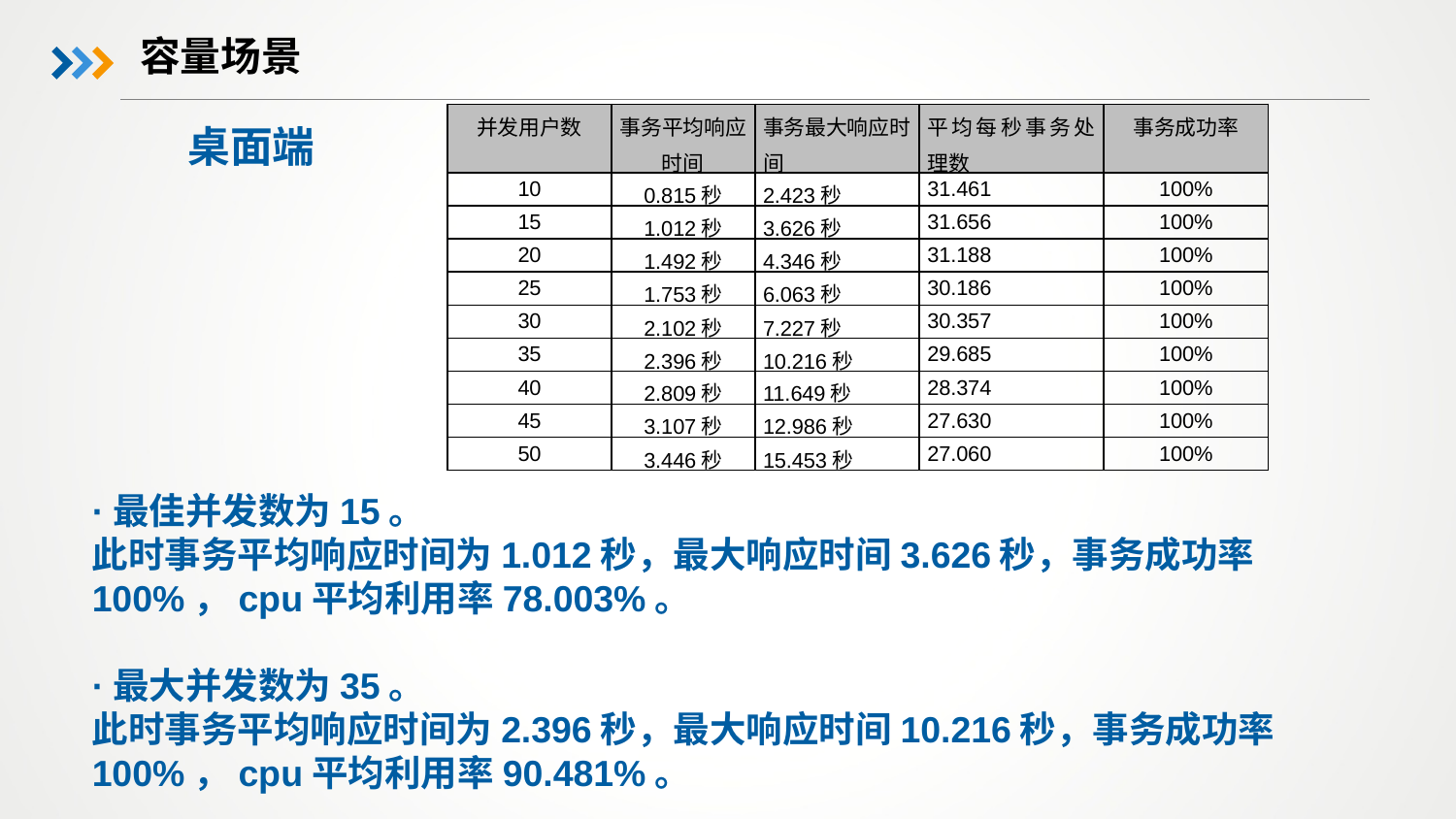

容量场景
| 并发用户数 | 事务平均响应时间 | 事务最大响应时间 | 平均每秒事务处理数 | 事务成功率 |
| --- | --- | --- | --- | --- |
| 10 | 0.815秒 | 2.423秒 | 31.461 | 100% |
| 15 | 1.012秒 | 3.626秒 | 31.656 | 100% |
| 20 | 1.492秒 | 4.346秒 | 31.188 | 100% |
| 25 | 1.753秒 | 6.063秒 | 30.186 | 100% |
| 30 | 2.102秒 | 7.227秒 | 30.357 | 100% |
| 35 | 2.396秒 | 10.216秒 | 29.685 | 100% |
| 40 | 2.809秒 | 11.649秒 | 28.374 | 100% |
| 45 | 3.107秒 | 12.986秒 | 27.630 | 100% |
| 50 | 3.446秒 | 15.453秒 | 27.060 | 100% |
桌面端
·最佳并发数为15。
此时事务平均响应时间为1.012秒，最大响应时间3.626秒，事务成功率100%，cpu平均利用率78.003%。

·最大并发数为35。
此时事务平均响应时间为2.396秒，最大响应时间10.216秒，事务成功率100%，cpu平均利用率90.481%。